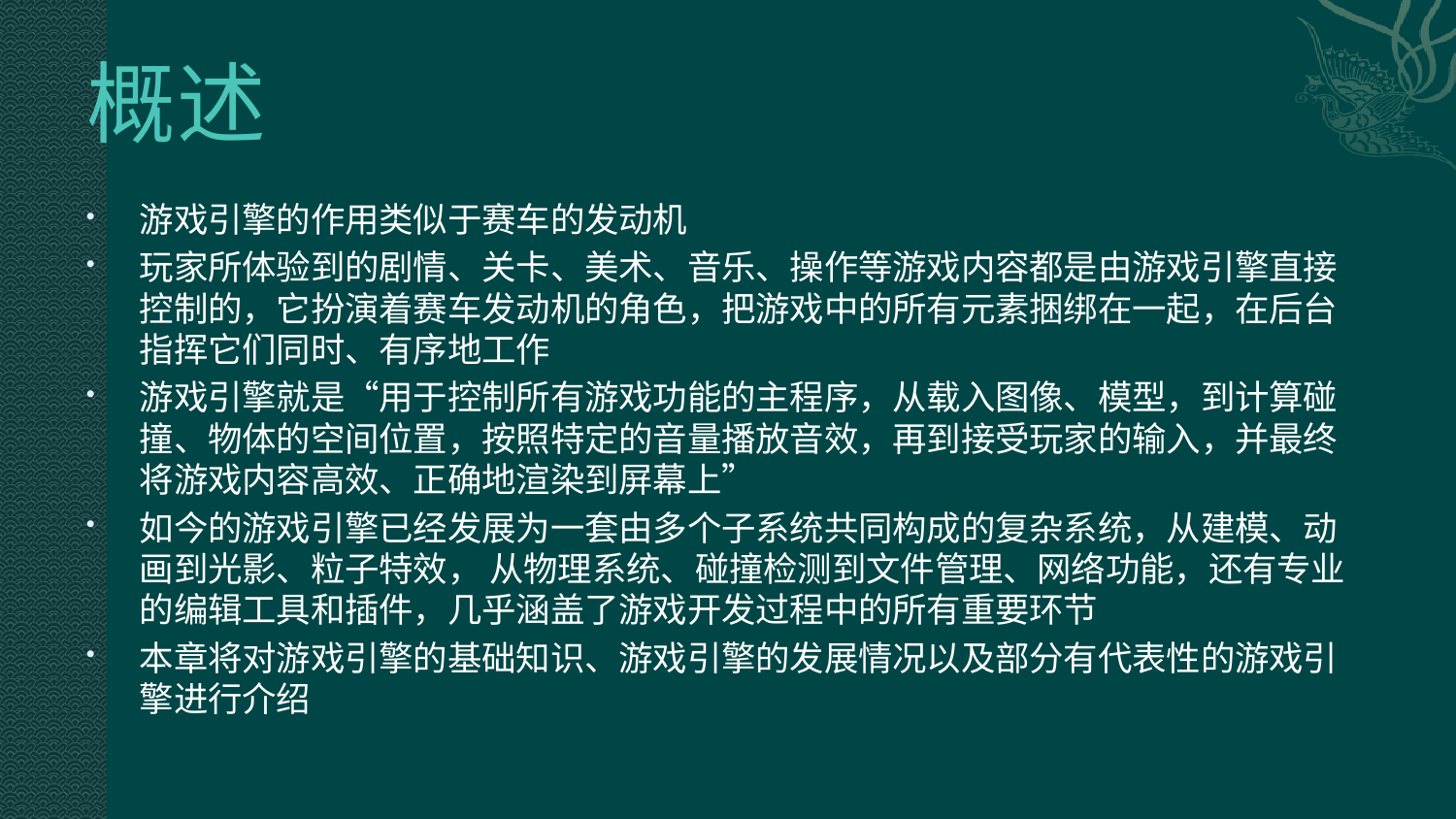

# 概述
游戏引擎的作用类似于赛车的发动机
玩家所体验到的剧情、关卡、美术、音乐、操作等游戏内容都是由游戏引擎直接控制的，它扮演着赛车发动机的角色，把游戏中的所有元素捆绑在一起，在后台指挥它们同时、有序地工作
游戏引擎就是“用于控制所有游戏功能的主程序，从载入图像、模型，到计算碰撞、物体的空间位置，按照特定的音量播放音效，再到接受玩家的输入，并最终将游戏内容高效、正确地渲染到屏幕上”
如今的游戏引擎已经发展为一套由多个子系统共同构成的复杂系统，从建模、动画到光影、粒子特效， 从物理系统、碰撞检测到文件管理、网络功能，还有专业的编辑工具和插件，几乎涵盖了游戏开发过程中的所有重要环节
本章将对游戏引擎的基础知识、游戏引擎的发展情况以及部分有代表性的游戏引擎进行介绍